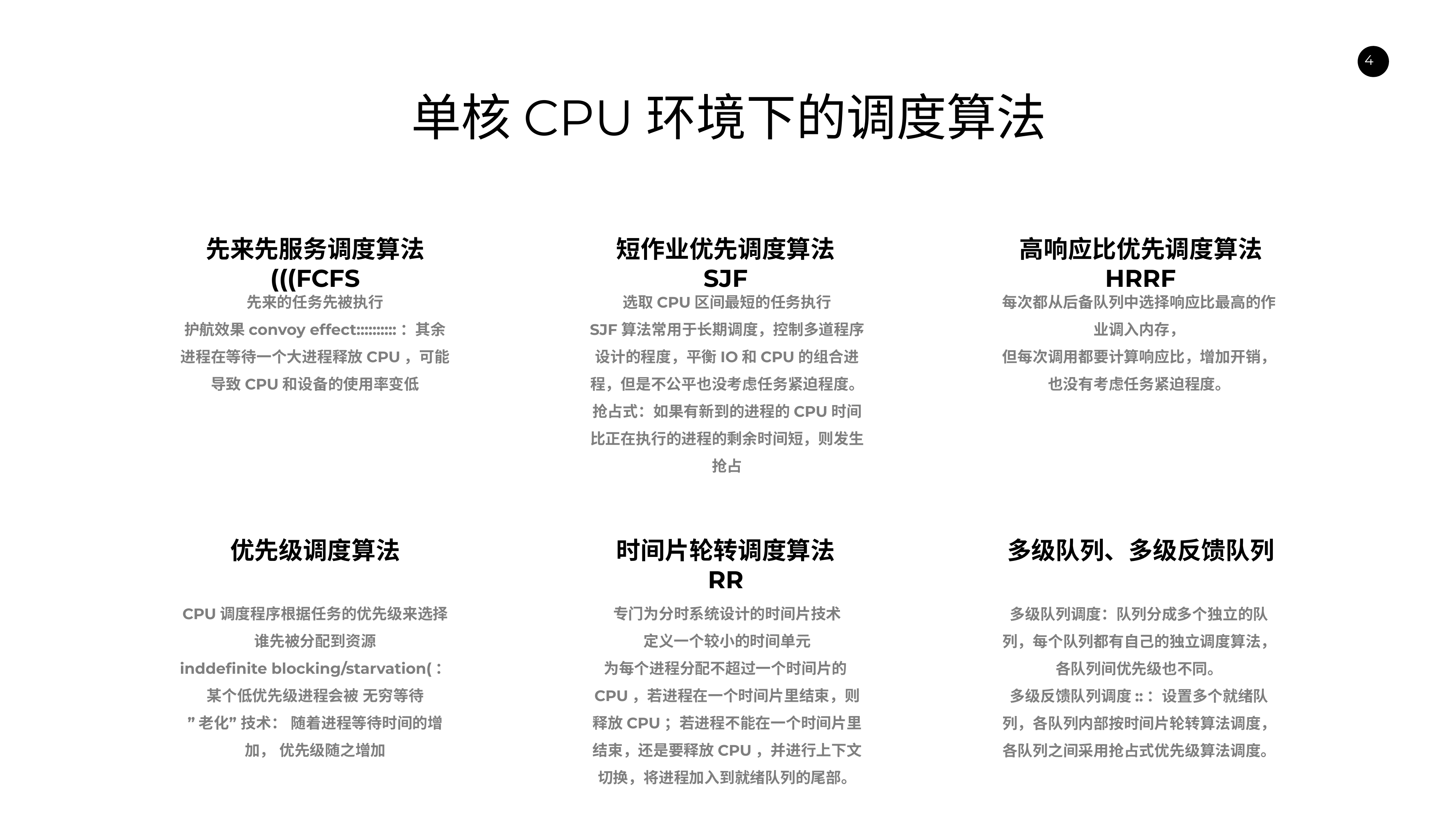

单核CPU环境下的调度算法
先来先服务调度算法
(((FCFS
短作业优先调度算法
SJF
高响应比优先调度算法
HRRF
先来的任务先被执行
护航效果convoy effect::::::::::：其余进程在等待一个大进程释放CPU，可能导致CPU和设备的使用率变低
选取CPU区间最短的任务执行
SJF算法常用于长期调度，控制多道程序设计的程度，平衡IO和CPU的组合进程，但是不公平也没考虑任务紧迫程度。
抢占式：如果有新到的进程的CPU时间比正在执行的进程的剩余时间短，则发生抢占
每次都从后备队列中选择响应比最高的作业调入内存，
但每次调用都要计算响应比，增加开销，也没有考虑任务紧迫程度。
优先级调度算法
时间片轮转调度算法
RR
多级队列、多级反馈队列

CPU调度程序根据任务的优先级来选择谁先被分配到资源
inddefinite blocking/starvation(：某个低优先级进程会被 无穷等待
”老化” 技术： 随着进程等待时间的增加， 优先级随之增加
专门为分时系统设计的时间片技术
定义一个较小的时间单元
为每个进程分配不超过一个时间片的CPU，若进程在一个时间片里结束，则释放CPU；若进程不能在一个时间片里结束，还是要释放CPU，并进行上下文切换，将进程加入到就绪队列的尾部。
多级队列调度：队列分成多个独立的队列，每个队列都有自己的独立调度算法，各队列间优先级也不同。
多级反馈队列调度::：设置多个就绪队列，各队列内部按时间片轮转算法调度，各队列之间采用抢占式优先级算法调度。